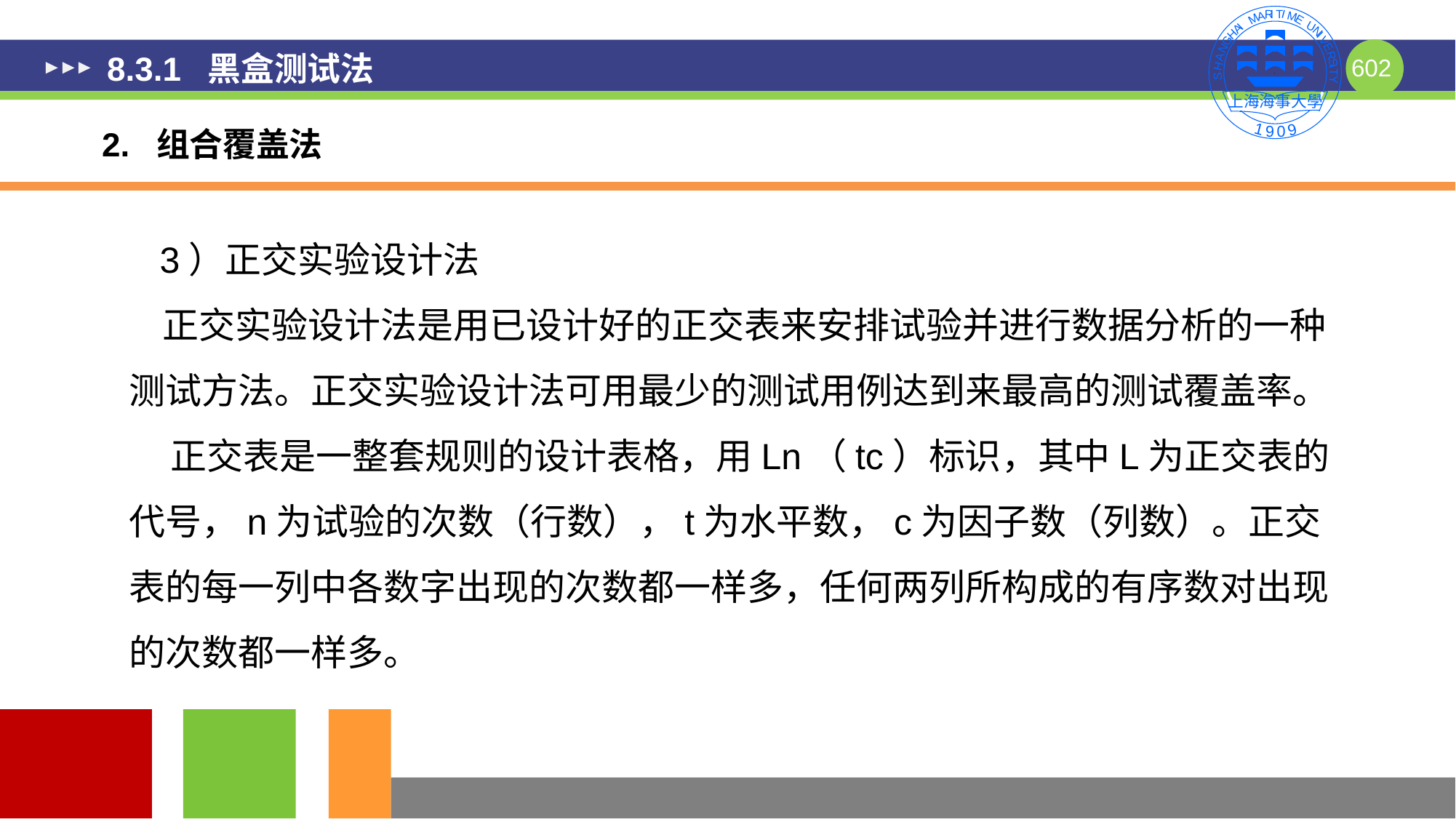

# 8.3.1  黑盒测试法
2.  组合覆盖法

   3）正交实验设计法
   正交实验设计法是用已设计好的正交表来安排试验并进行数据分析的一种测试方法。正交实验设计法可用最少的测试用例达到来最高的测试覆盖率。
    正交表是一整套规则的设计表格，用Ln（tc）标识，其中L为正交表的代号，n为试验的次数（行数），t为水平数，c为因子数（列数）。正交表的每一列中各数字出现的次数都一样多，任何两列所构成的有序数对出现的次数都一样多。

602